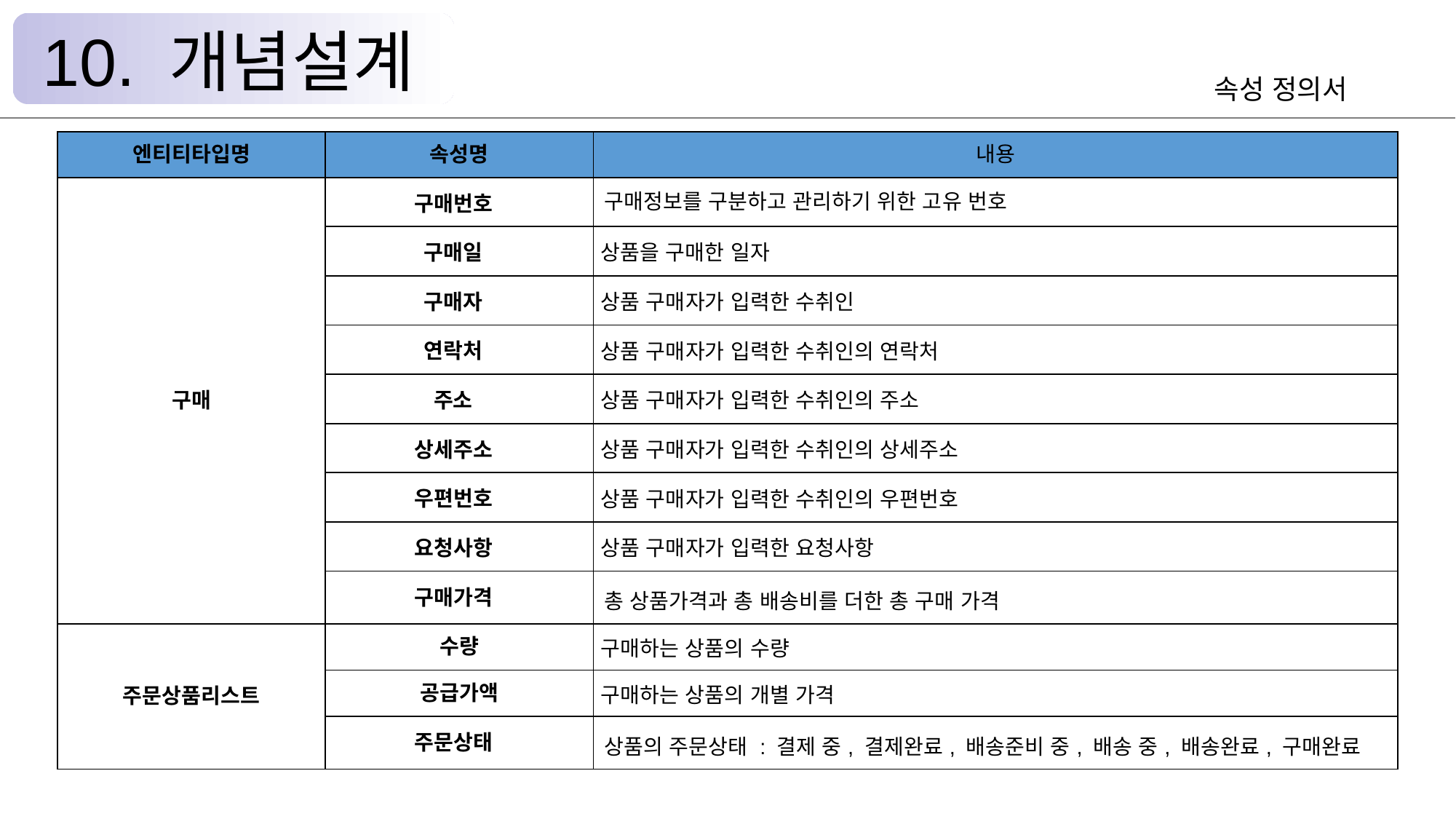

10. 개념설계

속성 정의서
| 엔티티타입명 | 속성명 | 내용 |
| --- | --- | --- |
| 구매 | 구매번호 | 구매정보를 구분하고 관리하기 위한 고유 번호 |
|  | 구매일 | 상품을 구매한 일자 |
|  | 구매자 | 상품 구매자가 입력한 수취인 |
|  | 연락처 | 상품 구매자가 입력한 수취인의 연락처 |
|  | 주소 | 상품 구매자가 입력한 수취인의 주소 |
|  | 상세주소 | 상품 구매자가 입력한 수취인의 상세주소 |
|  | 우편번호 | 상품 구매자가 입력한 수취인의 우편번호 |
|  | 요청사항 | 상품 구매자가 입력한 요청사항 |
|  | 구매가격 | 총 상품가격과 총 배송비를 더한 총 구매 가격 |
| 주문상품리스트 | 수량 | 구매하는 상품의 수량 |
|  | 공급가액 | 구매하는 상품의 개별 가격 |
|  | 주문상태 | 상품의 주문상태 : 결제 중, 결제완료, 배송준비 중, 배송 중, 배송완료, 구매완료 |